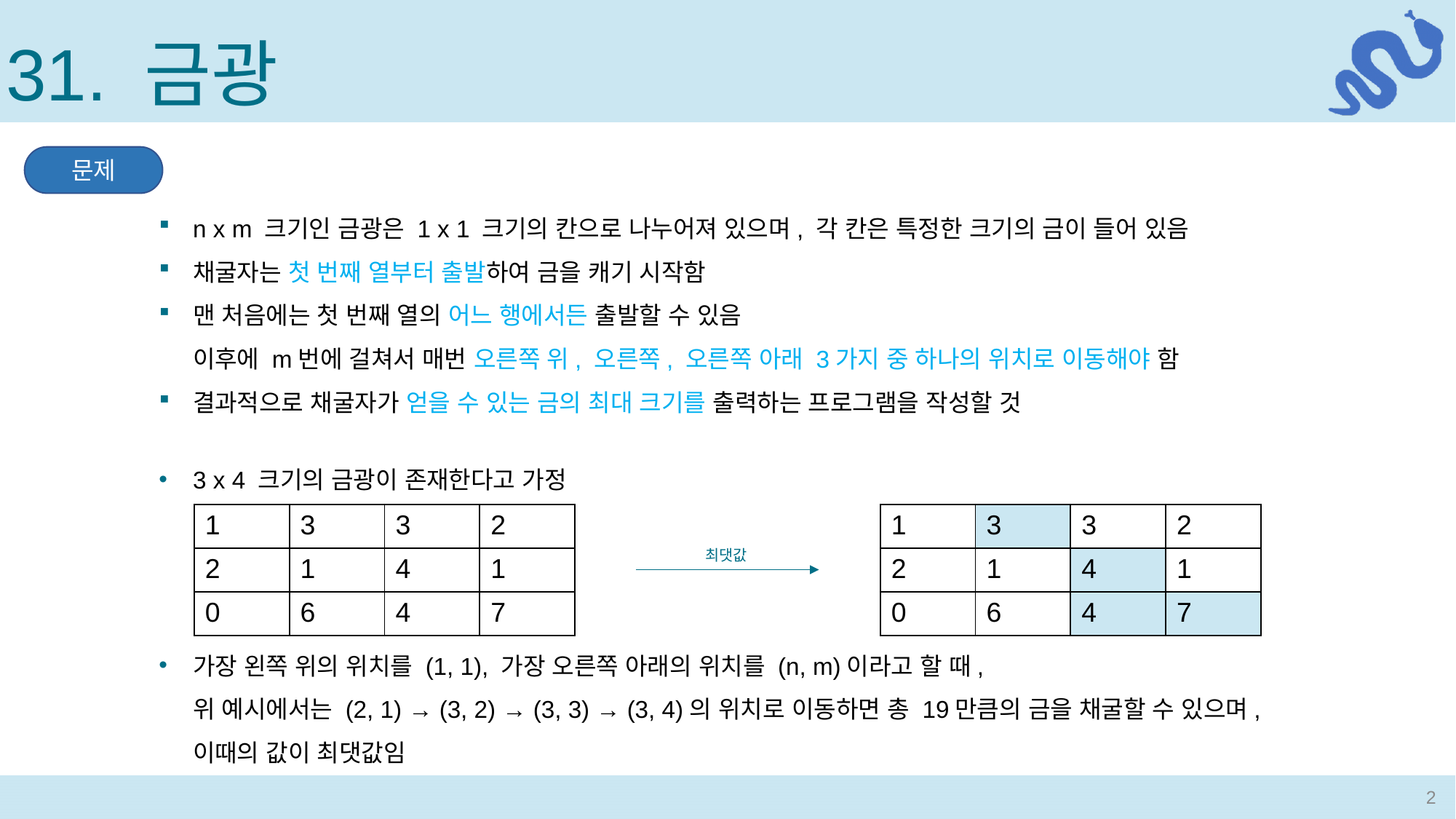

31. 금광
문제
n x m 크기인 금광은 1 x 1 크기의 칸으로 나누어져 있으며, 각 칸은 특정한 크기의 금이 들어 있음
채굴자는 첫 번째 열부터 출발하여 금을 캐기 시작함
맨 처음에는 첫 번째 열의 어느 행에서든 출발할 수 있음
이후에 m번에 걸쳐서 매번 오른쪽 위, 오른쪽, 오른쪽 아래 3가지 중 하나의 위치로 이동해야 함
결과적으로 채굴자가 얻을 수 있는 금의 최대 크기를 출력하는 프로그램을 작성할 것
3 x 4 크기의 금광이 존재한다고 가정
| 1 | 3 | 3 | 2 |
| --- | --- | --- | --- |
| 2 | 1 | 4 | 1 |
| 0 | 6 | 4 | 7 |
| 1 | 3 | 3 | 2 |
| --- | --- | --- | --- |
| 2 | 1 | 4 | 1 |
| 0 | 6 | 4 | 7 |
최댓값
가장 왼쪽 위의 위치를 (1, 1), 가장 오른쪽 아래의 위치를 (n, m)이라고 할 때,
위 예시에서는 (2, 1) → (3, 2) → (3, 3) → (3, 4)의 위치로 이동하면 총 19만큼의 금을 채굴할 수 있으며,
이때의 값이 최댓값임
2